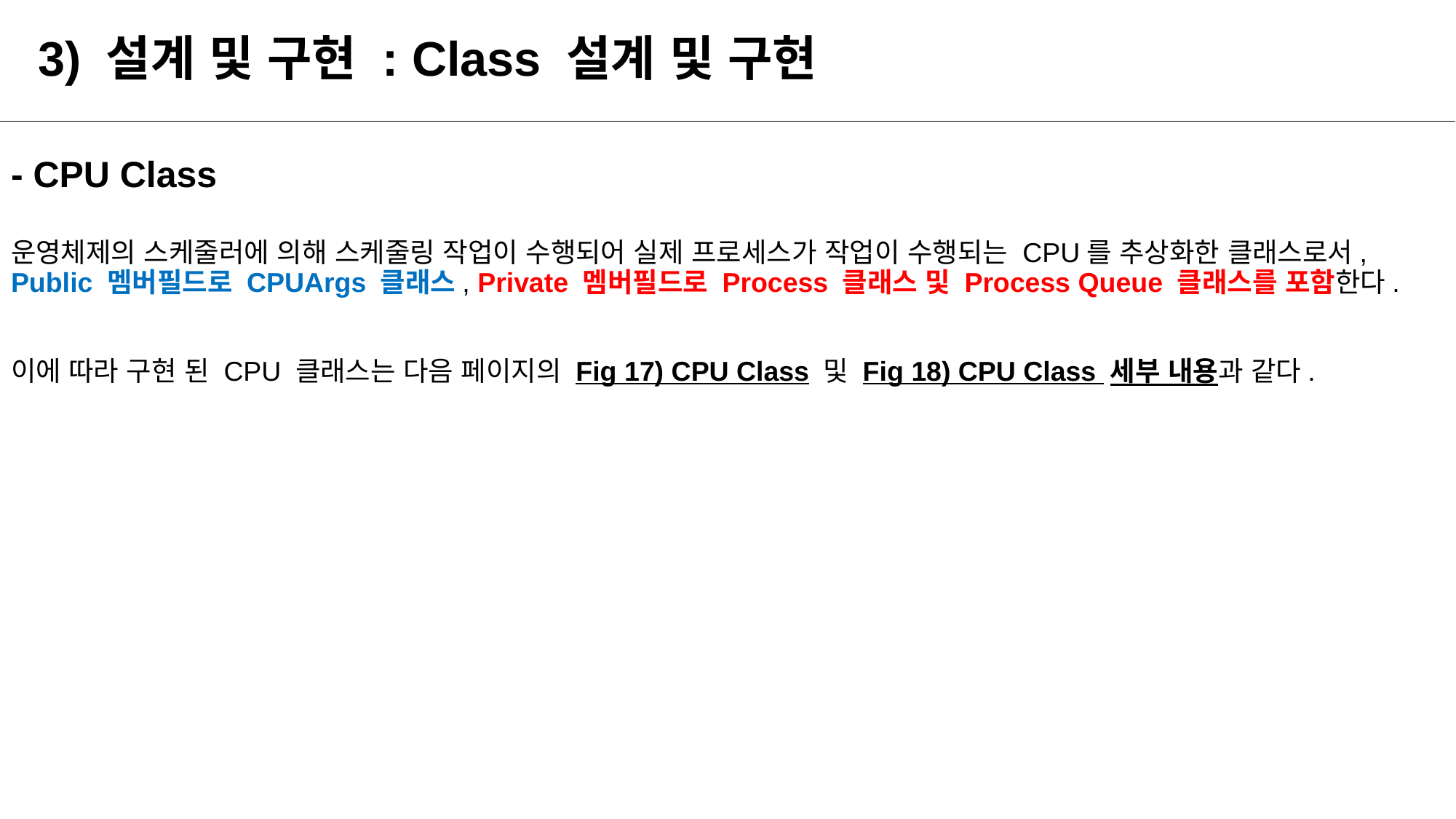

# 3) 설계 및 구현 : Class 설계 및 구현

- CPU Class

운영체제의 스케줄러에 의해 스케줄링 작업이 수행되어 실제 프로세스가 작업이 수행되는 CPU를 추상화한 클래스로서, Public 멤버필드로 CPUArgs 클래스, Private 멤버필드로 Process 클래스 및 Process Queue 클래스를 포함한다.

이에 따라 구현 된 CPU 클래스는 다음 페이지의 Fig 17) CPU Class 및 Fig 18) CPU Class 세부 내용과 같다.